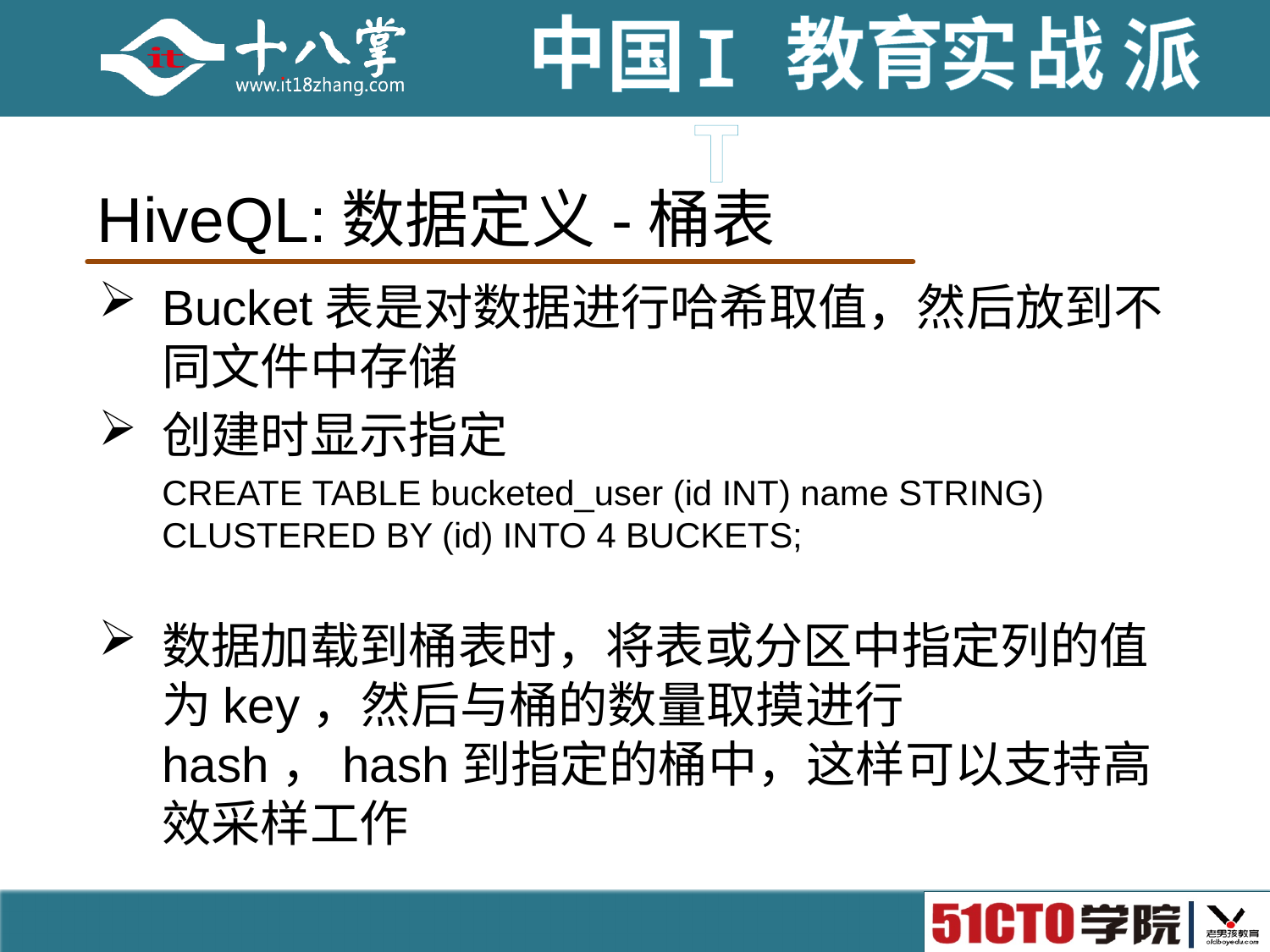

# HiveQL:数据定义-桶表
Bucket表是对数据进行哈希取值，然后放到不同文件中存储
创建时显示指定
CREATE TABLE bucketed_user (id INT) name STRING) 
CLUSTERED BY (id) INTO 4 BUCKETS;

数据加载到桶表时，将表或分区中指定列的值为key，然后与桶的数量取摸进行hash，hash到指定的桶中，这样可以支持高效采样工作